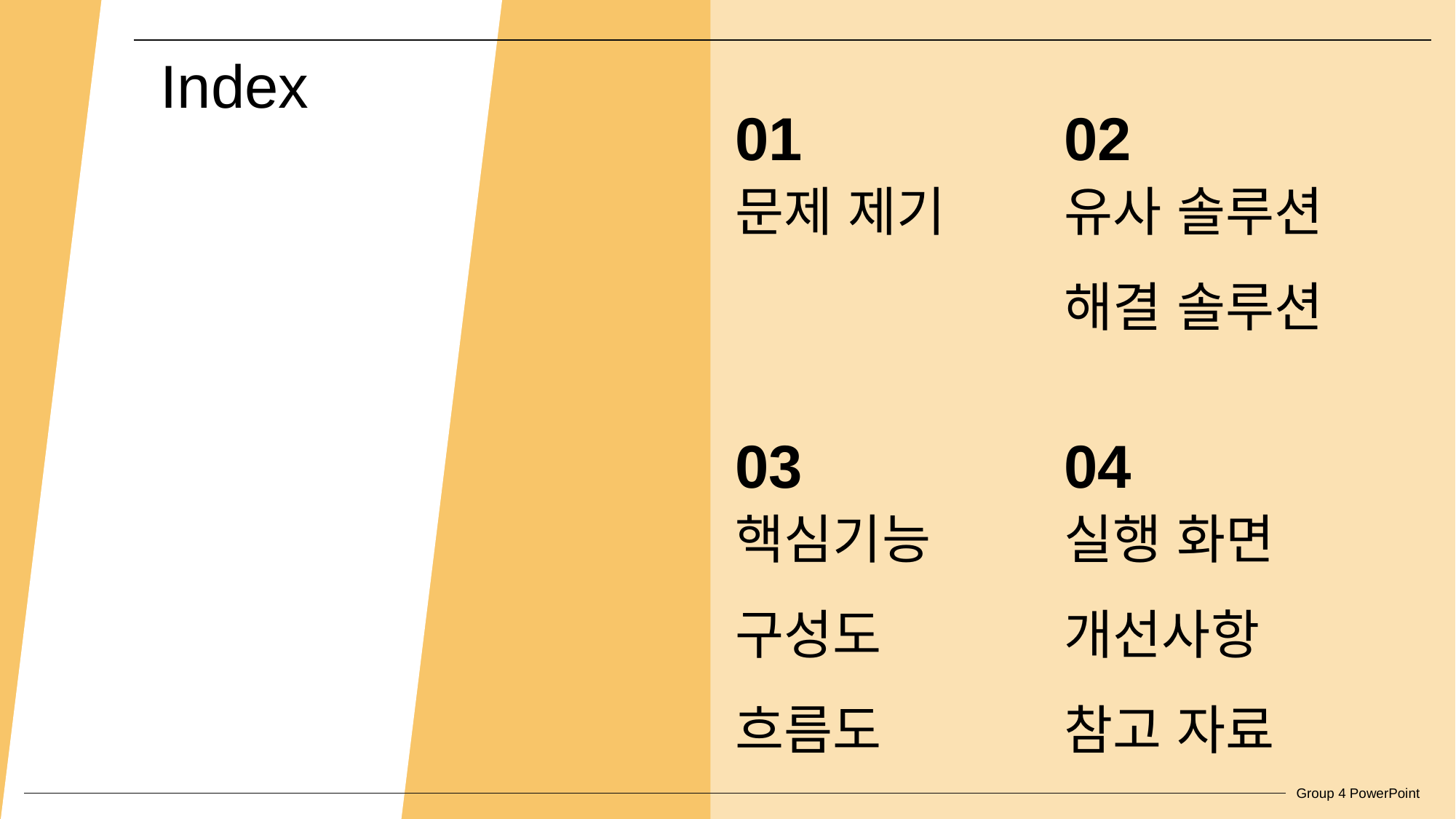

02
유사 솔루션
해결 솔루션

01
문제 제기
Index
03
핵심기능
구성도
흐름도
04
실행 화면
개선사항
참고 자료
Group 4 PowerPoint